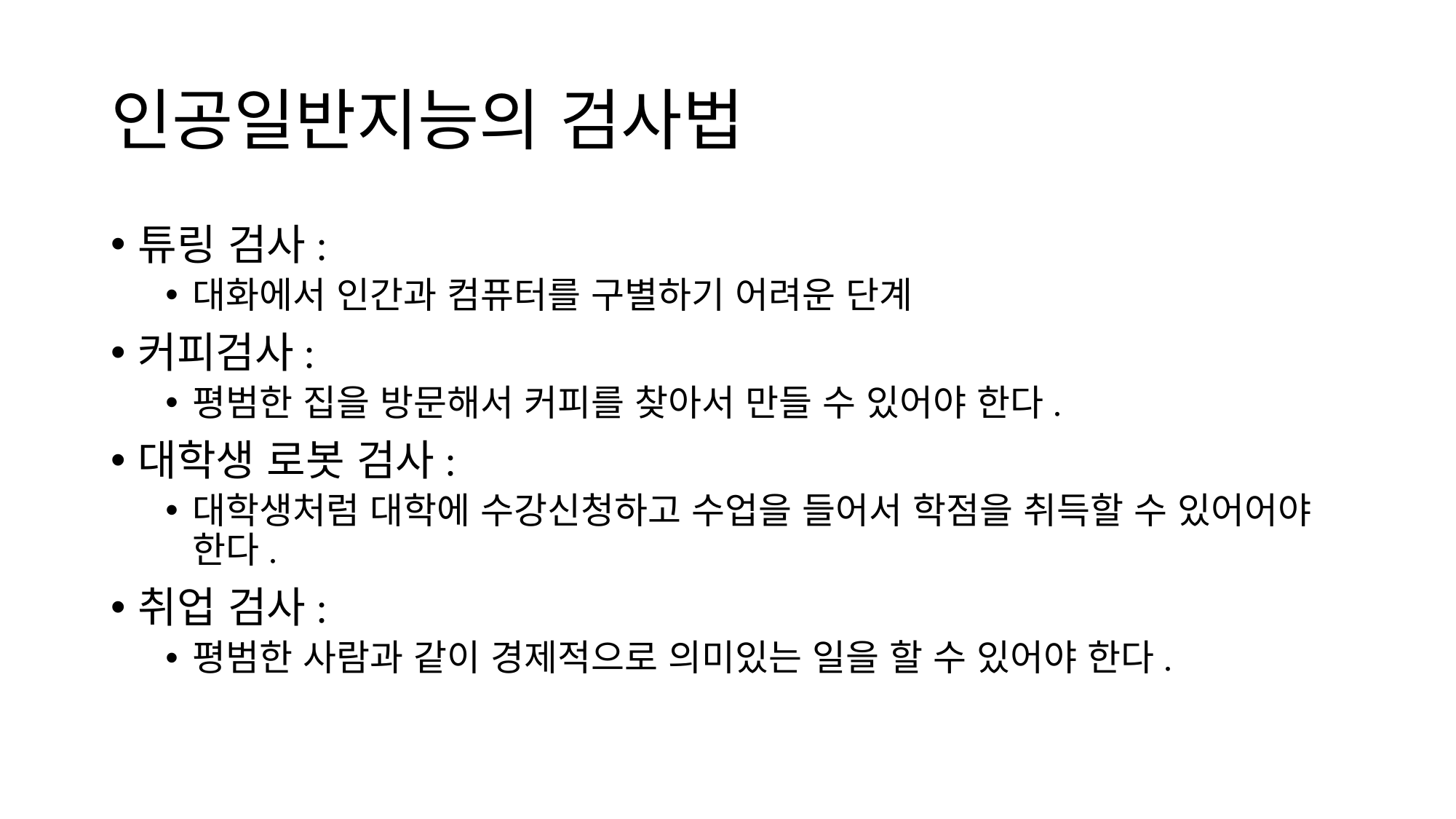

# 인공일반지능의 검사법
튜링 검사:
대화에서 인간과 컴퓨터를 구별하기 어려운 단계
커피검사:
평범한 집을 방문해서 커피를 찾아서 만들 수 있어야 한다.
대학생 로봇 검사:
대학생처럼 대학에 수강신청하고 수업을 들어서 학점을 취득할 수 있어어야 한다.
취업 검사:
평범한 사람과 같이 경제적으로 의미있는 일을 할 수 있어야 한다.